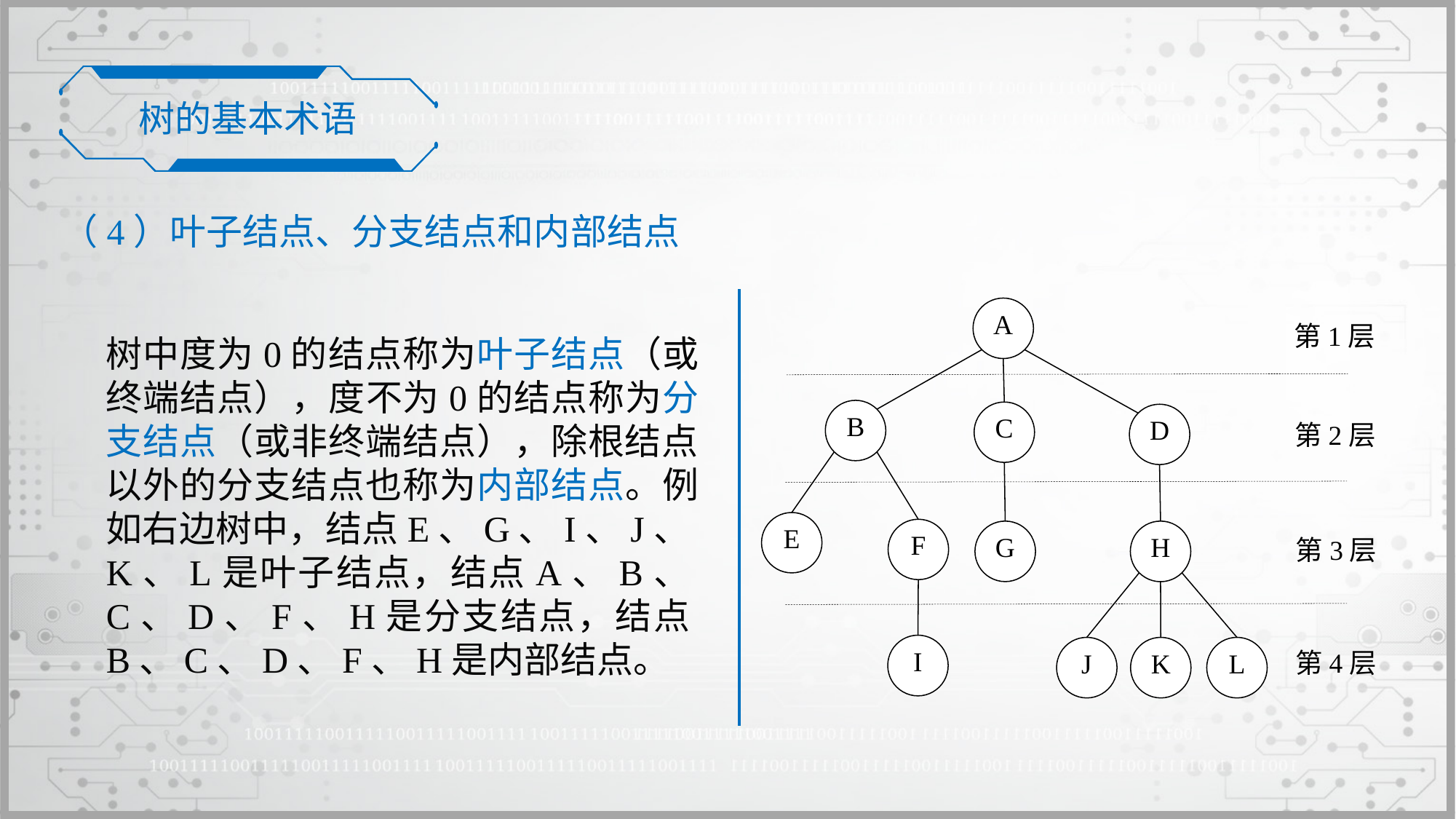

树的基本术语
（4）叶子结点、分支结点和内部结点

A
第1层

B
C
D
第2层

E
F
G
H
第3层

I
J
K
L
第4层
树中度为0的结点称为叶子结点（或终端结点），度不为0的结点称为分支结点（或非终端结点），除根结点以外的分支结点也称为内部结点。例如右边树中，结点E、G、I、J、K、L是叶子结点，结点A、B、C、D、F、H是分支结点，结点B、C、D、F、H是内部结点。